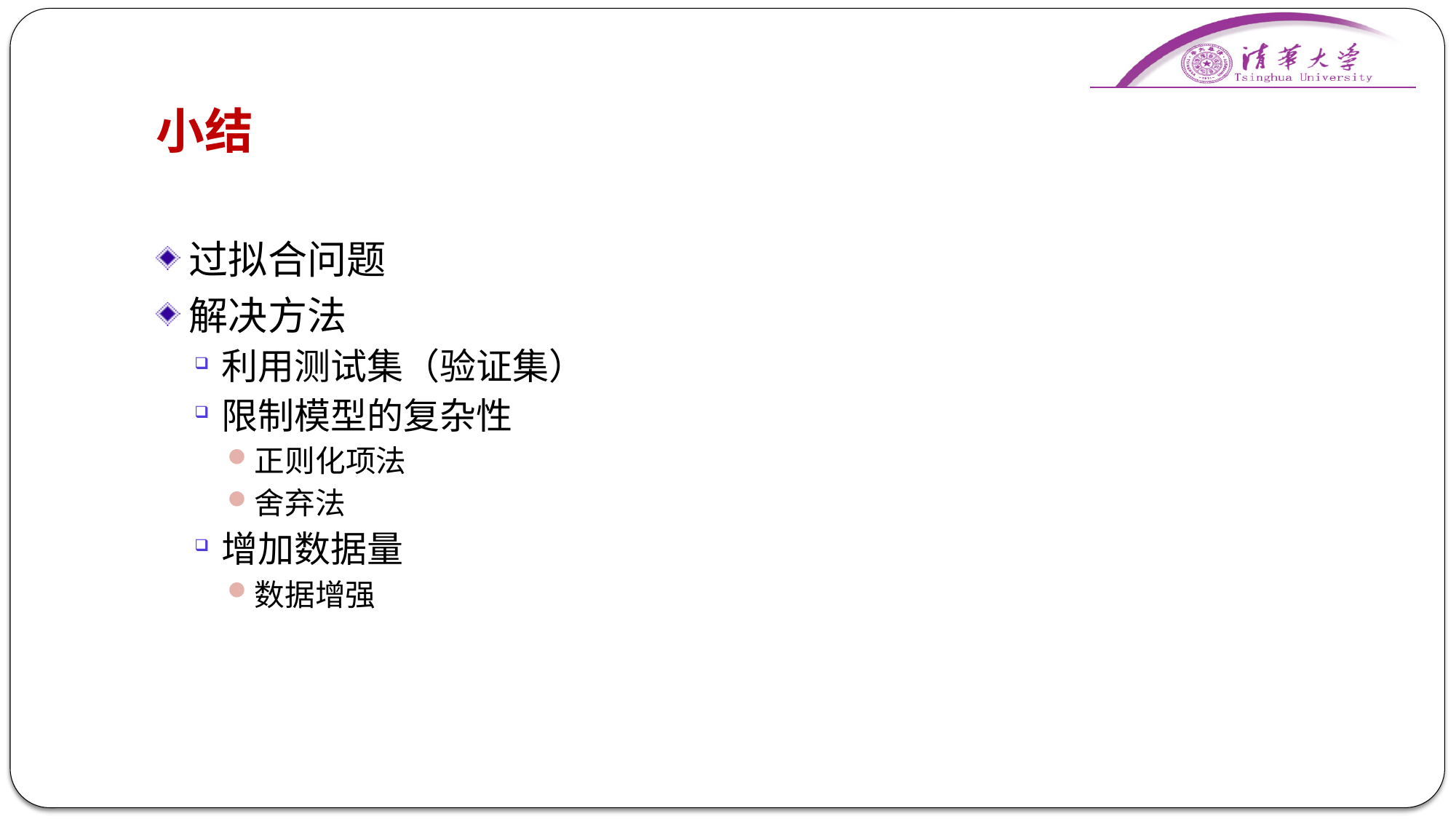

# 小结

过拟合问题
解决方法
利用测试集（验证集）
限制模型的复杂性
正则化项法
舍弃法
增加数据量
数据增强